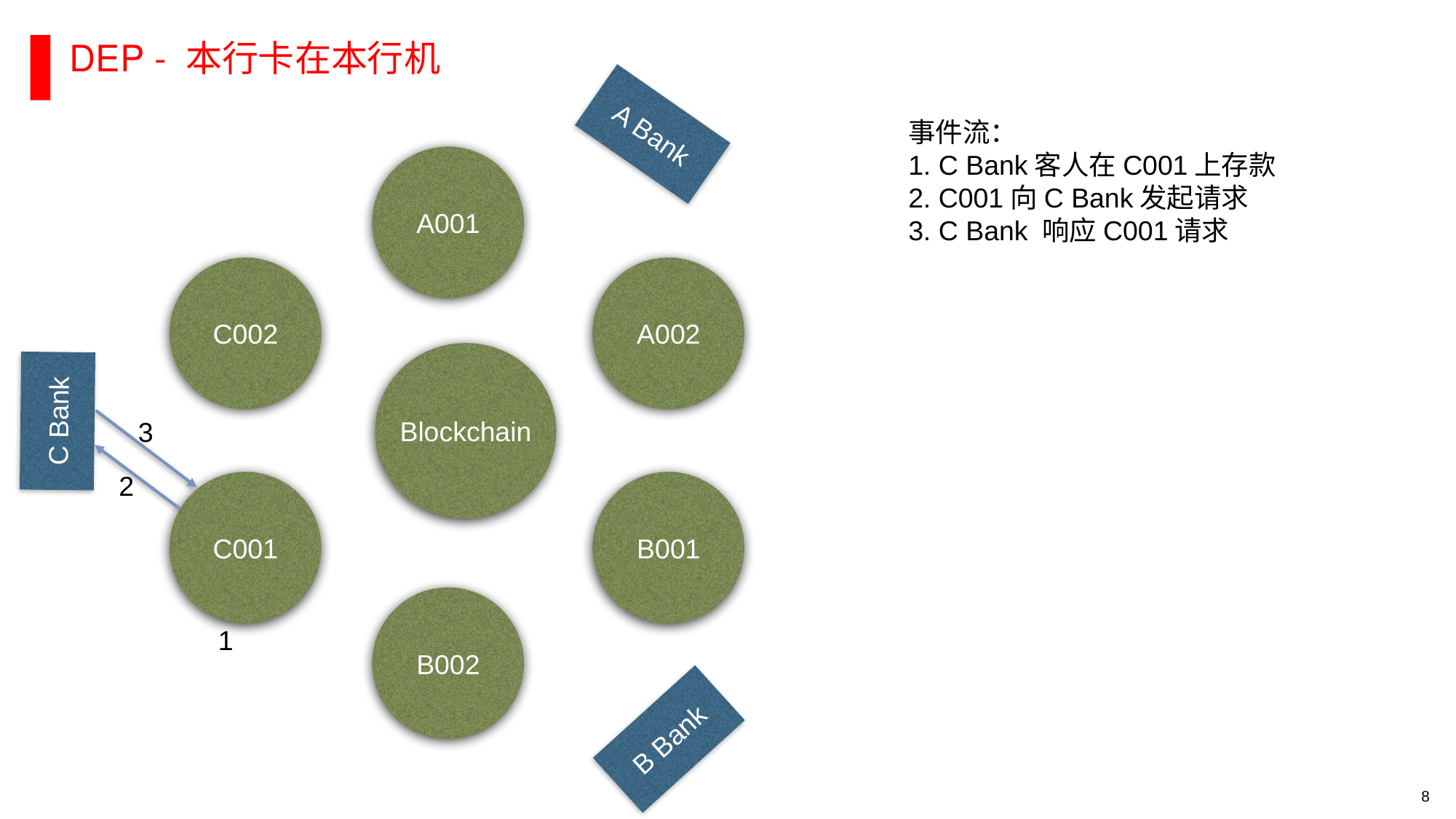

DEP - 本行卡在本行机
A Bank
事件流：
1. C Bank客人在C001上存款
2. C001向C Bank发起请求
3. C Bank 响应C001请求
A001
C002
A002
Blockchain
C Bank
3

2
C001
B001
B002
1
B Bank
8
RESTRICTED